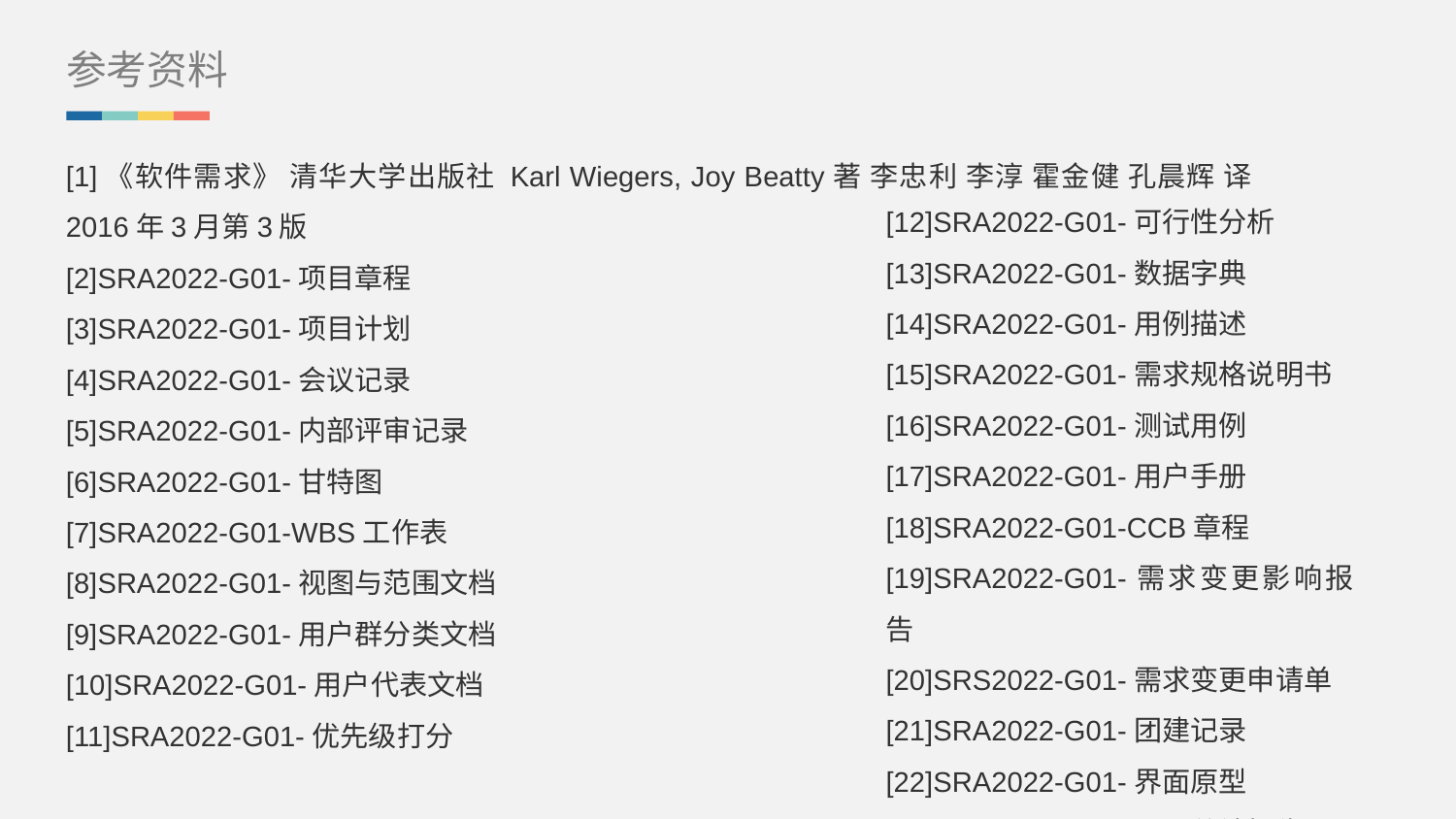

参考资料

[1]《软件需求》 清华大学出版社 Karl Wiegers, Joy Beatty著 李忠利 李淳 霍金健 孔晨辉 译 2016年3月第3版
[2]SRA2022-G01-项目章程
[3]SRA2022-G01-项目计划
[4]SRA2022-G01-会议记录
[5]SRA2022-G01-内部评审记录
[6]SRA2022-G01-甘特图
[7]SRA2022-G01-WBS工作表
[8]SRA2022-G01-视图与范围文档
[9]SRA2022-G01-用户群分类文档
[10]SRA2022-G01-用户代表文档
[11]SRA2022-G01-优先级打分
[12]SRA2022-G01-可行性分析
[13]SRA2022-G01-数据字典
[14]SRA2022-G01-用例描述
[15]SRA2022-G01-需求规格说明书
[16]SRA2022-G01-测试用例
[17]SRA2022-G01-用户手册
[18]SRA2022-G01-CCB章程
[19]SRA2022-G01-需求变更影响报告
[20]SRS2022-G01-需求变更申请单
[21]SRA2022-G01-团建记录
[22]SRA2022-G01-界面原型
[23]SRA2022-G01-项目总结报告